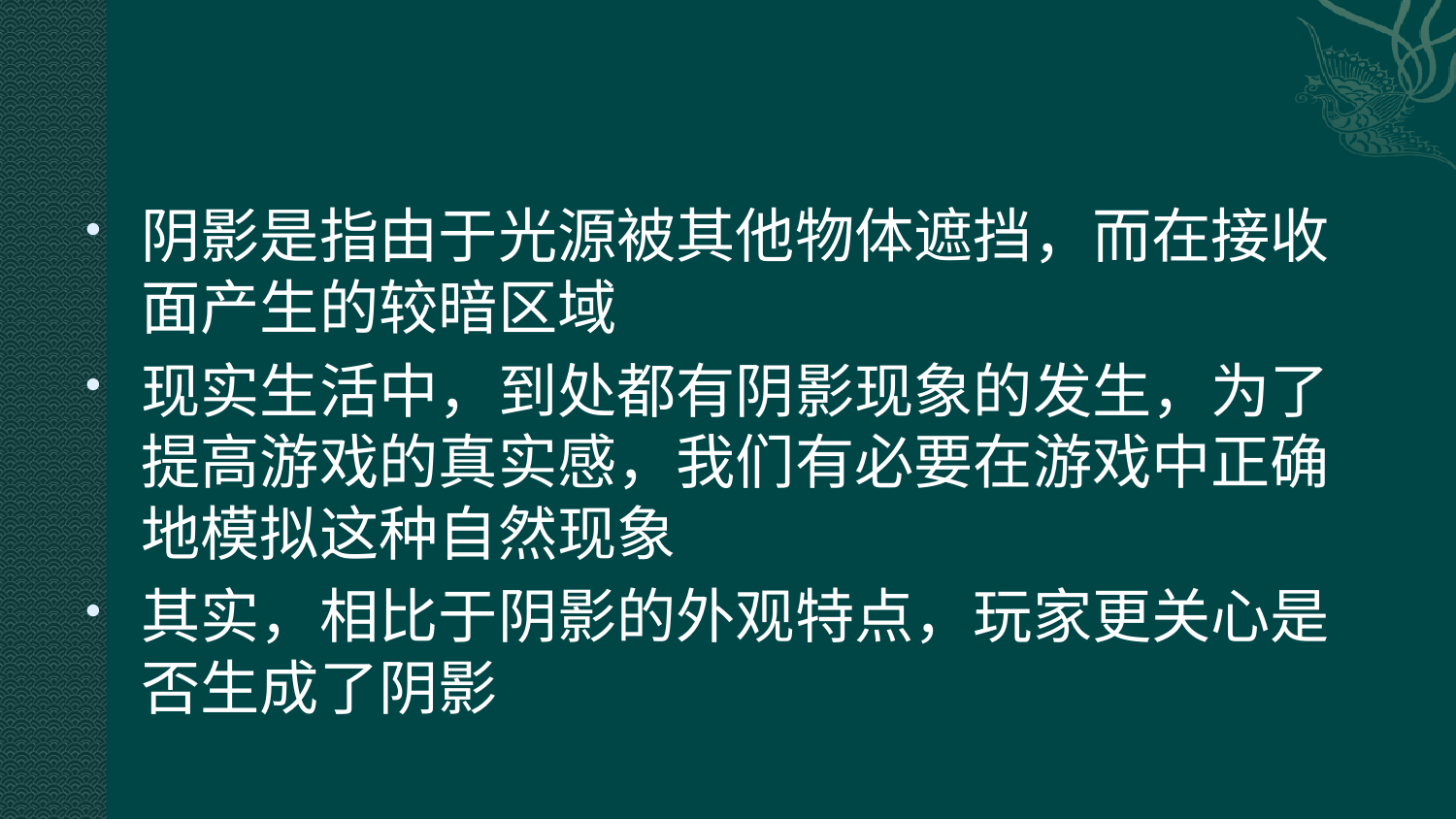

#
阴影是指由于光源被其他物体遮挡，而在接收面产生的较暗区域
现实生活中，到处都有阴影现象的发生，为了提高游戏的真实感，我们有必要在游戏中正确地模拟这种自然现象
其实，相比于阴影的外观特点，玩家更关心是否生成了阴影